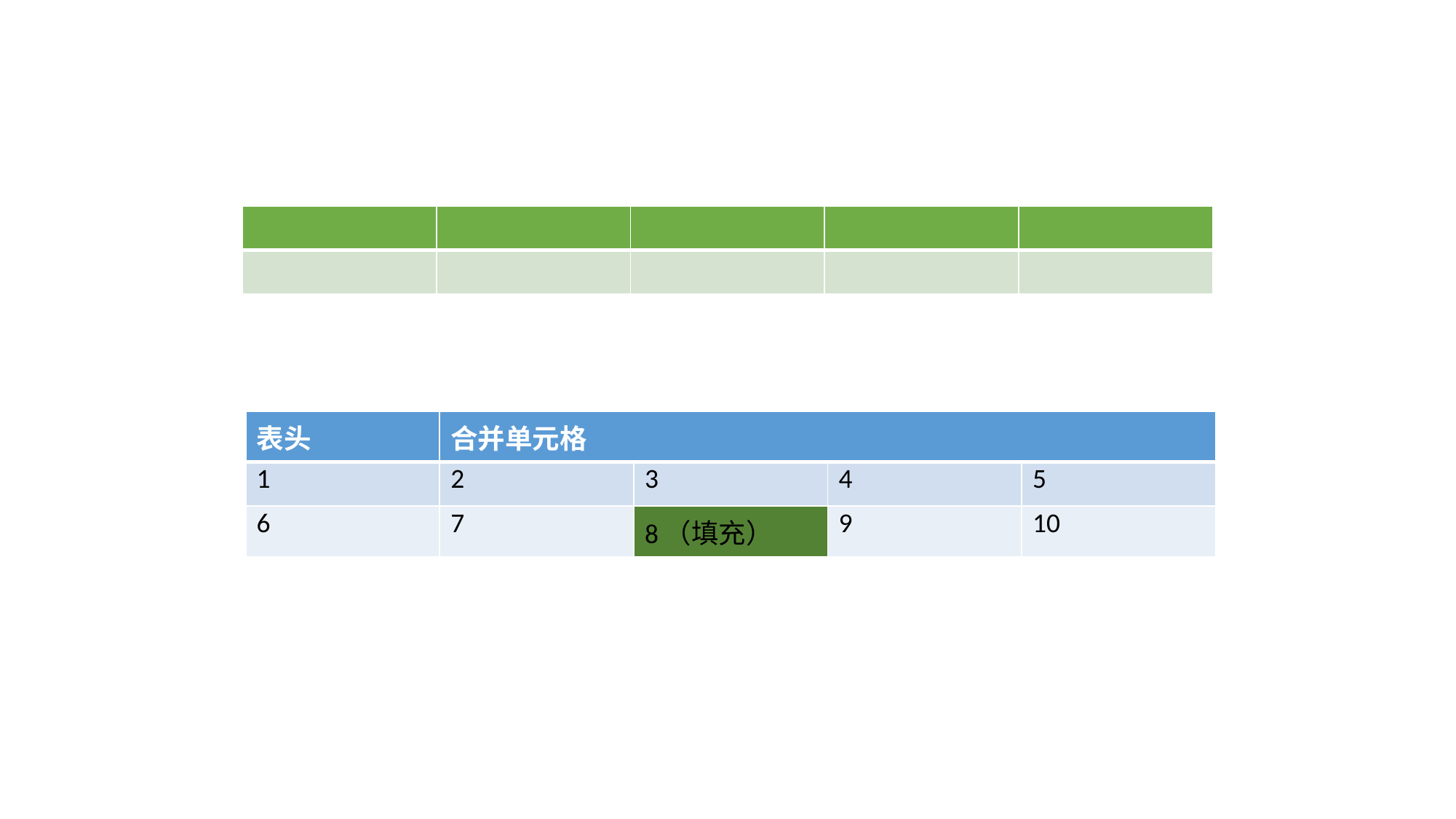

|  |  |  |  |  |
| --- | --- | --- | --- | --- |
|  |  |  |  |  |
| 表头 | 合并单元格 |  |  |  |
| --- | --- | --- | --- | --- |
| 1 | 2 | 3 | 4 | 5 |
| 6 | 7 | 8（填充） | 9 | 10 |